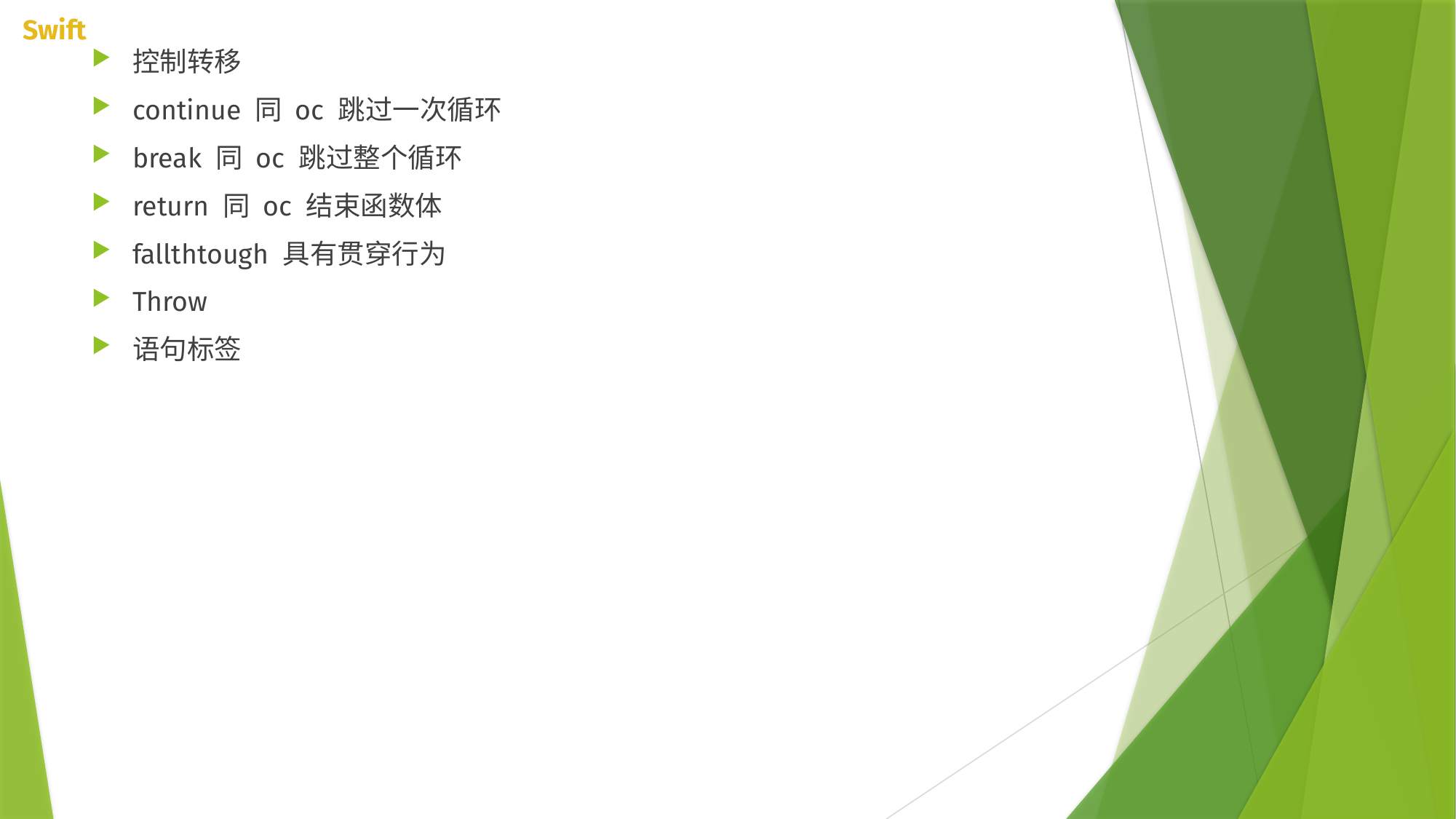

控制转移
continue 同 oc 跳过一次循环
break 同 oc 跳过整个循环
return 同 oc 结束函数体
fallthtough 具有贯穿行为
Throw
语句标签